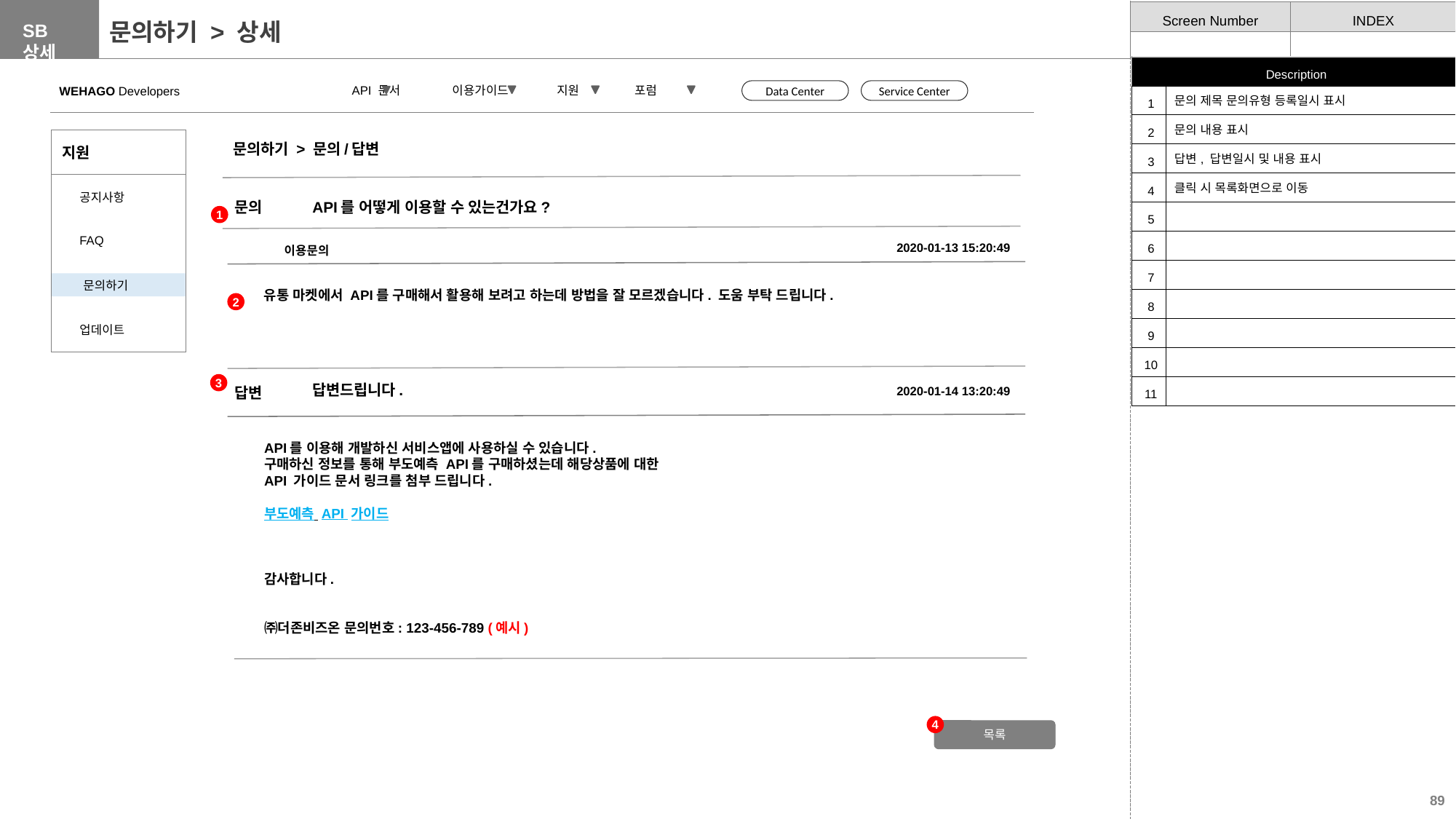

# 문의하기 > 상세
| Description |  |
| --- | --- |
| 1 | 문의 제목 문의유형 등록일시 표시 |
| 2 | 문의 내용 표시 |
| 3 | 답변, 답변일시 및 내용 표시 |
| 4 | 클릭 시 목록화면으로 이동 |
| 5 |  |
| 6 |  |
| 7 |  |
| 8 |  |
| 9 |  |
| 10 |  |
| 11 |  |
   API 문서               이용가이드              지원                포럼
WEHAGO Developers
Data Center
Service Center

| 지원 |
| --- |
| 공지사항 |
| FAQ |
| 문의하기 |
| 업데이트 |
문의하기 > 문의/답변
문의
API를 어떻게 이용할 수 있는건가요?
1
2020-01-13 15:20:49
이용문의

유통 마켓에서 API를 구매해서 활용해 보려고 하는데 방법을 잘 모르겠습니다. 도움 부탁 드립니다.
2
3
답변드립니다.
답변
2020-01-14 13:20:49
API를 이용해 개발하신 서비스앱에 사용하실 수 있습니다.
구매하신 정보를 통해 부도예측 API를 구매하셨는데 해당상품에 대한
API 가이드 문서 링크를 첨부 드립니다.

부도예측 API 가이드

감사합니다.

㈜더존비즈온 문의번호: 123-456-789 (예시)
4
목록